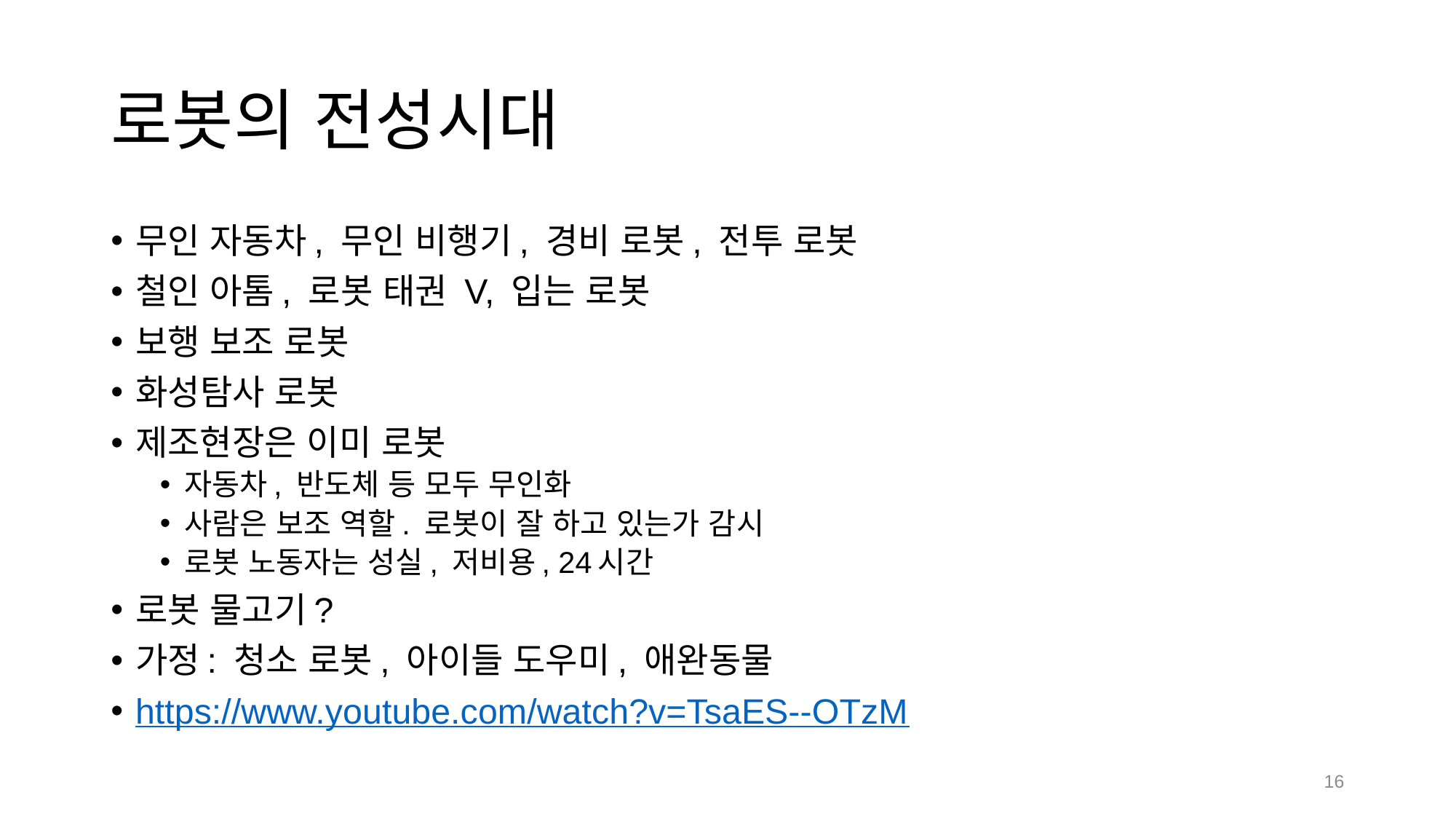

# 로봇의 전성시대
무인 자동차, 무인 비행기, 경비 로봇, 전투 로봇
철인 아톰, 로봇 태권 V, 입는 로봇
보행 보조 로봇
화성탐사 로봇
제조현장은 이미 로봇
자동차, 반도체 등 모두 무인화
사람은 보조 역할. 로봇이 잘 하고 있는가 감시
로봇 노동자는 성실, 저비용, 24시간
로봇 물고기?
가정: 청소 로봇, 아이들 도우미, 애완동물
https://www.youtube.com/watch?v=TsaES--OTzM
16